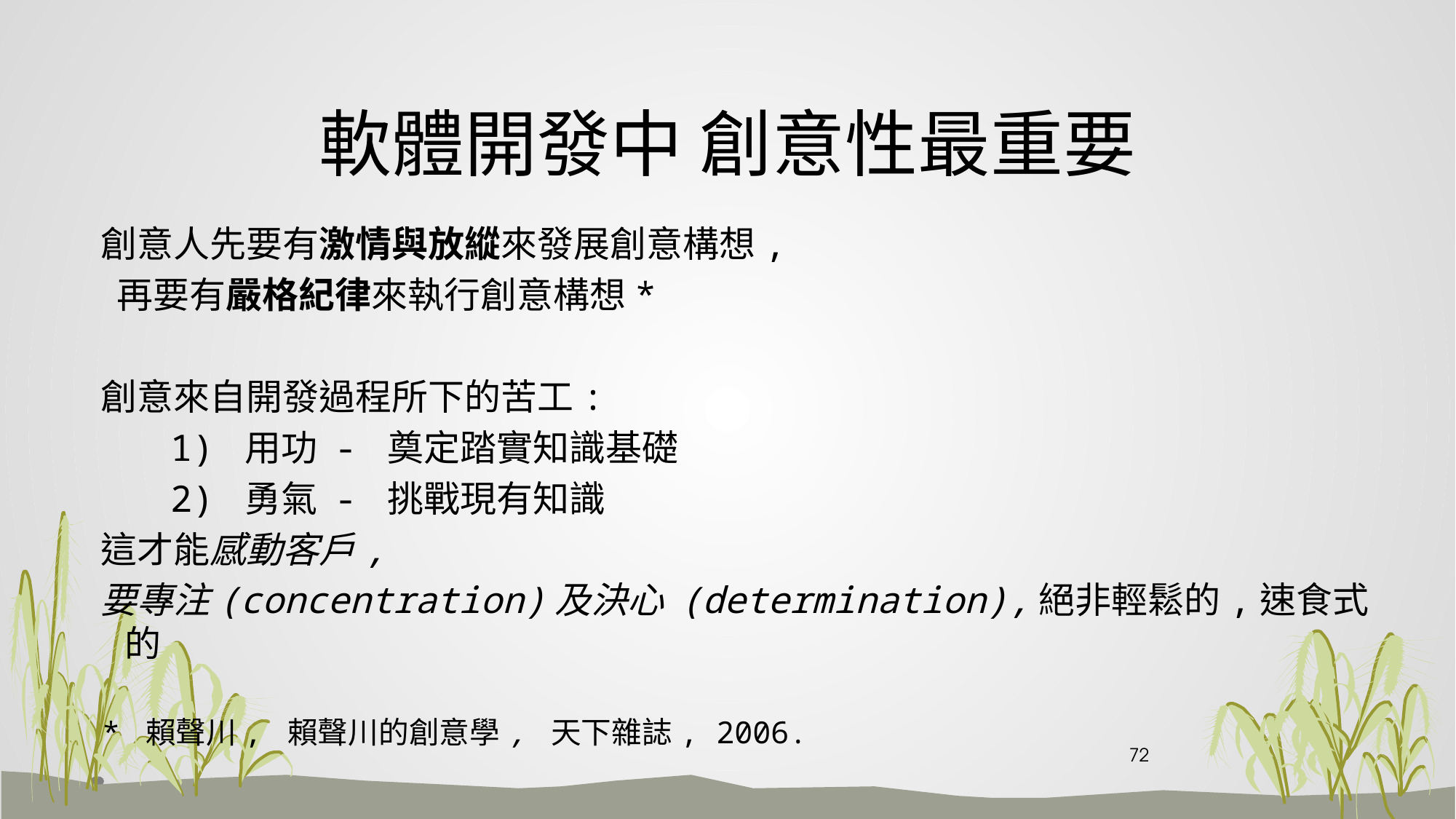

# 軟體開發中 創意性最重要
 創意人先要有激情與放縱來發展創意構想,
   再要有嚴格紀律來執行創意構想*

 創意來自開發過程所下的苦工:
    1) 用功 - 奠定踏實知識基礎
    2) 勇氣 - 挑戰現有知識
 這才能感動客戶,
 要專注(concentration)及決心 (determination),絕非輕鬆的,速食式的

 * 賴聲川, 賴聲川的創意學, 天下雜誌, 2006.

72